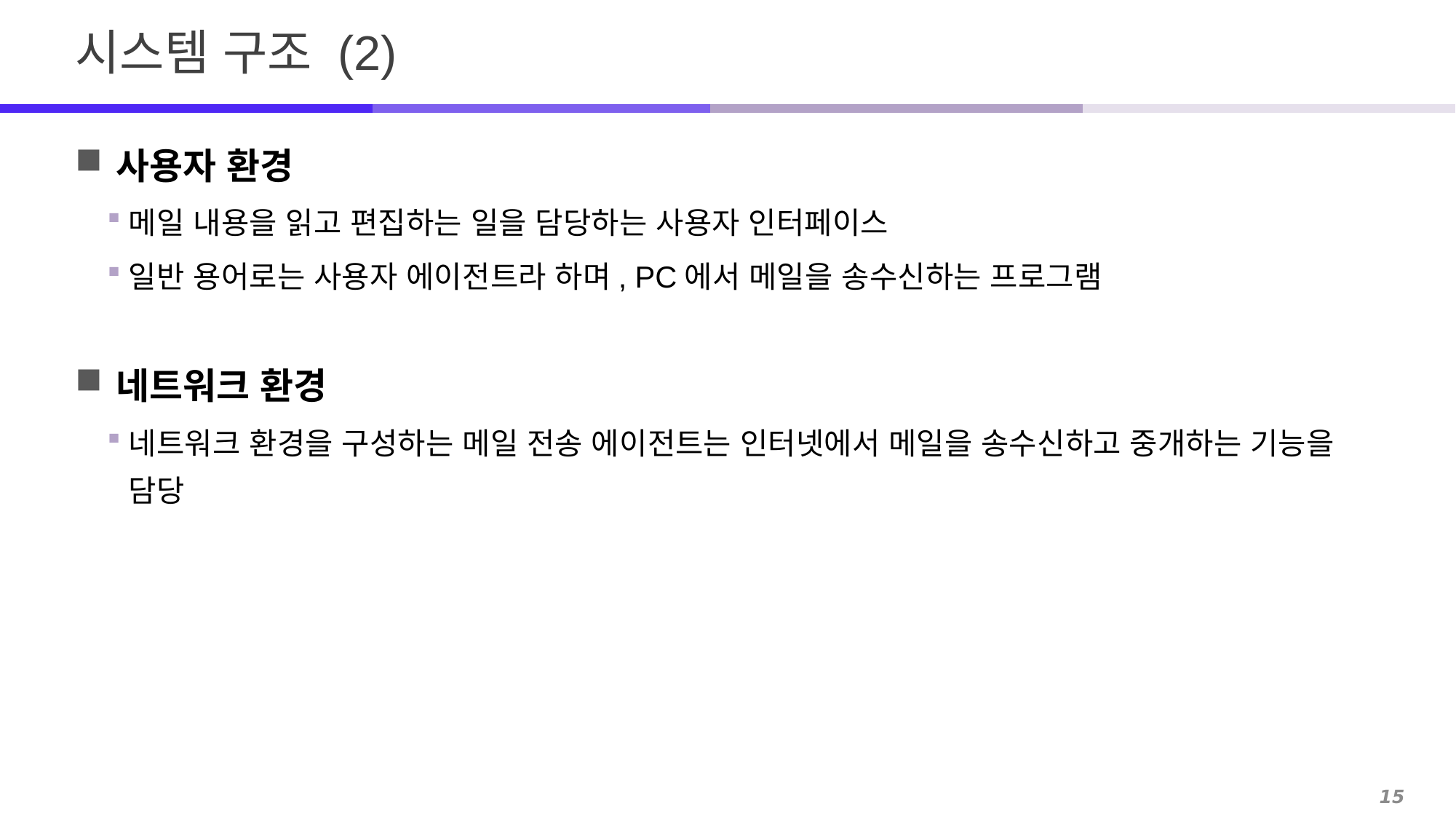

# 시스템 구조 (2)
사용자 환경
메일 내용을 읽고 편집하는 일을 담당하는 사용자 인터페이스
일반 용어로는 사용자 에이전트라 하며, PC에서 메일을 송수신하는 프로그램

네트워크 환경
네트워크 환경을 구성하는 메일 전송 에이전트는 인터넷에서 메일을 송수신하고 중개하는 기능을 담당